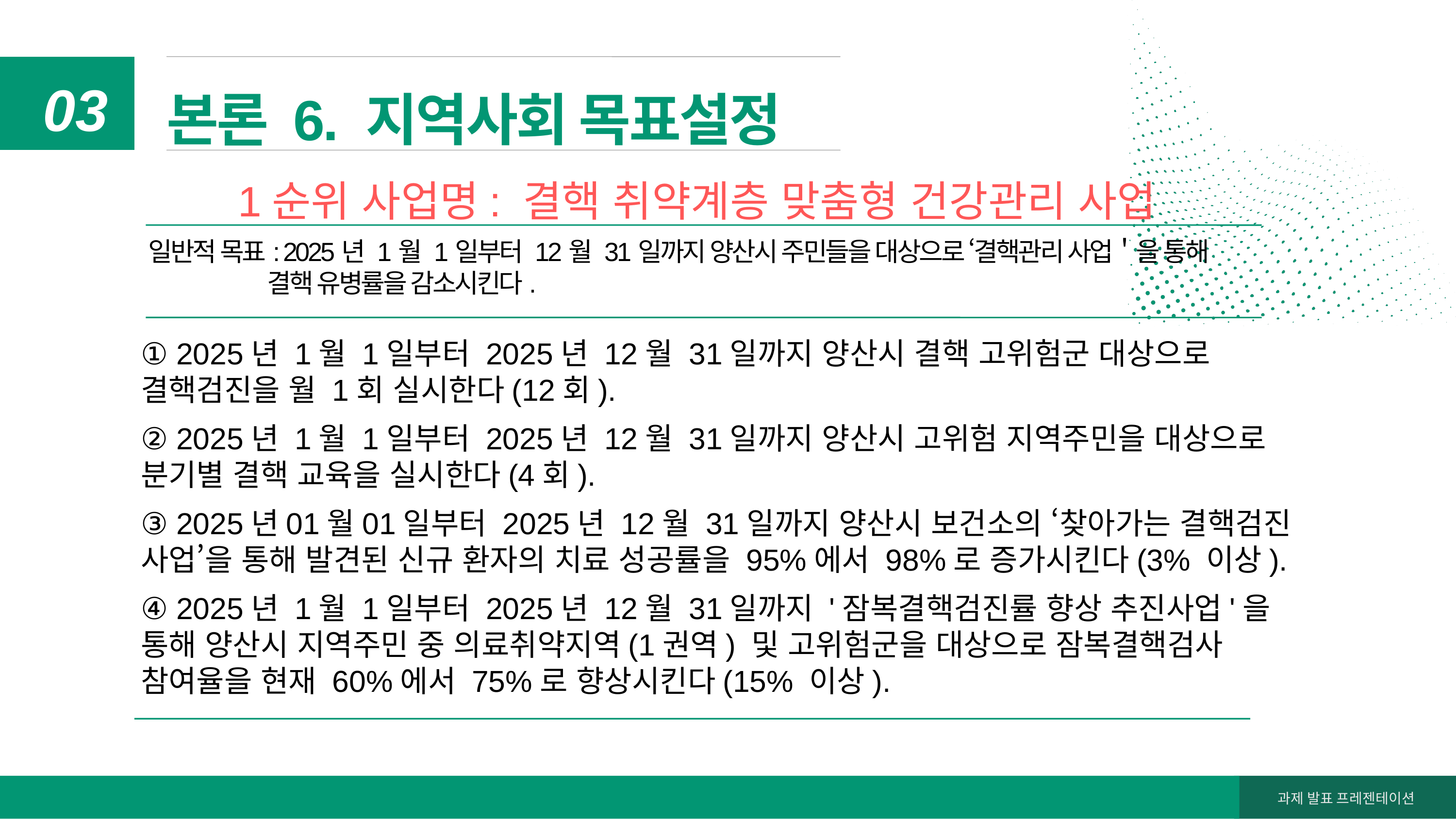

본론 6. 지역사회 목표설정
03

1순위 사업명: 결핵 취약계층 맞춤형 건강관리 사업

일반적 목표: 2025년 1월 1일부터 12월 31일까지 양산시 주민들을 대상으로 ‘결핵관리 사업＇을 통해
                     결핵 유병률을 감소시킨다.

① 2025년 1월 1일부터 2025년 12월 31일까지 양산시 결핵 고위험군 대상으로 결핵검진을 월 1회 실시한다(12회).

② 2025년 1월 1일부터 2025년 12월 31일까지 양산시 고위험 지역주민을 대상으로 분기별 결핵 교육을 실시한다(4회).

③ 2025년01월01일부터 2025년 12월 31일까지 양산시 보건소의 ‘찾아가는 결핵검진 사업’을 통해 발견된 신규 환자의 치료 성공률을 95%에서 98%로 증가시킨다(3% 이상).

④ 2025년 1월 1일부터 2025년 12월 31일까지 '잠복결핵검진률 향상 추진사업'을 통해 양산시 지역주민 중 의료취약지역(1권역) 및 고위험군을 대상으로 잠복결핵검사 참여율을 현재 60%에서 75%로 향상시킨다(15% 이상).

과제 발표 프레젠테이션